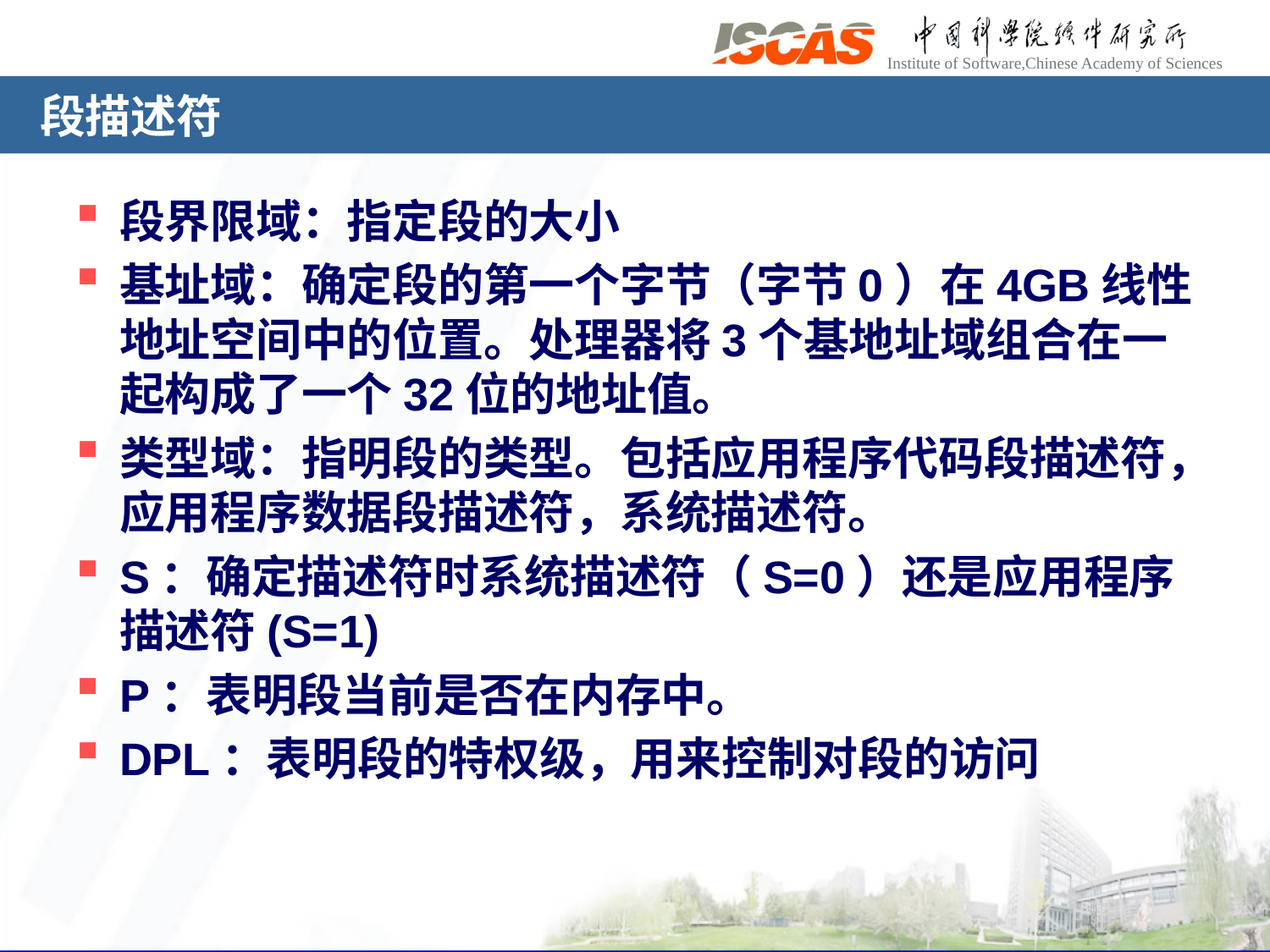

# 段描述符
段界限域：指定段的大小
基址域：确定段的第一个字节（字节0）在4GB线性地址空间中的位置。处理器将3个基地址域组合在一起构成了一个32位的地址值。
类型域：指明段的类型。包括应用程序代码段描述符，应用程序数据段描述符，系统描述符。
S：确定描述符时系统描述符（S=0）还是应用程序描述符(S=1)
P：表明段当前是否在内存中。
DPL：表明段的特权级，用来控制对段的访问